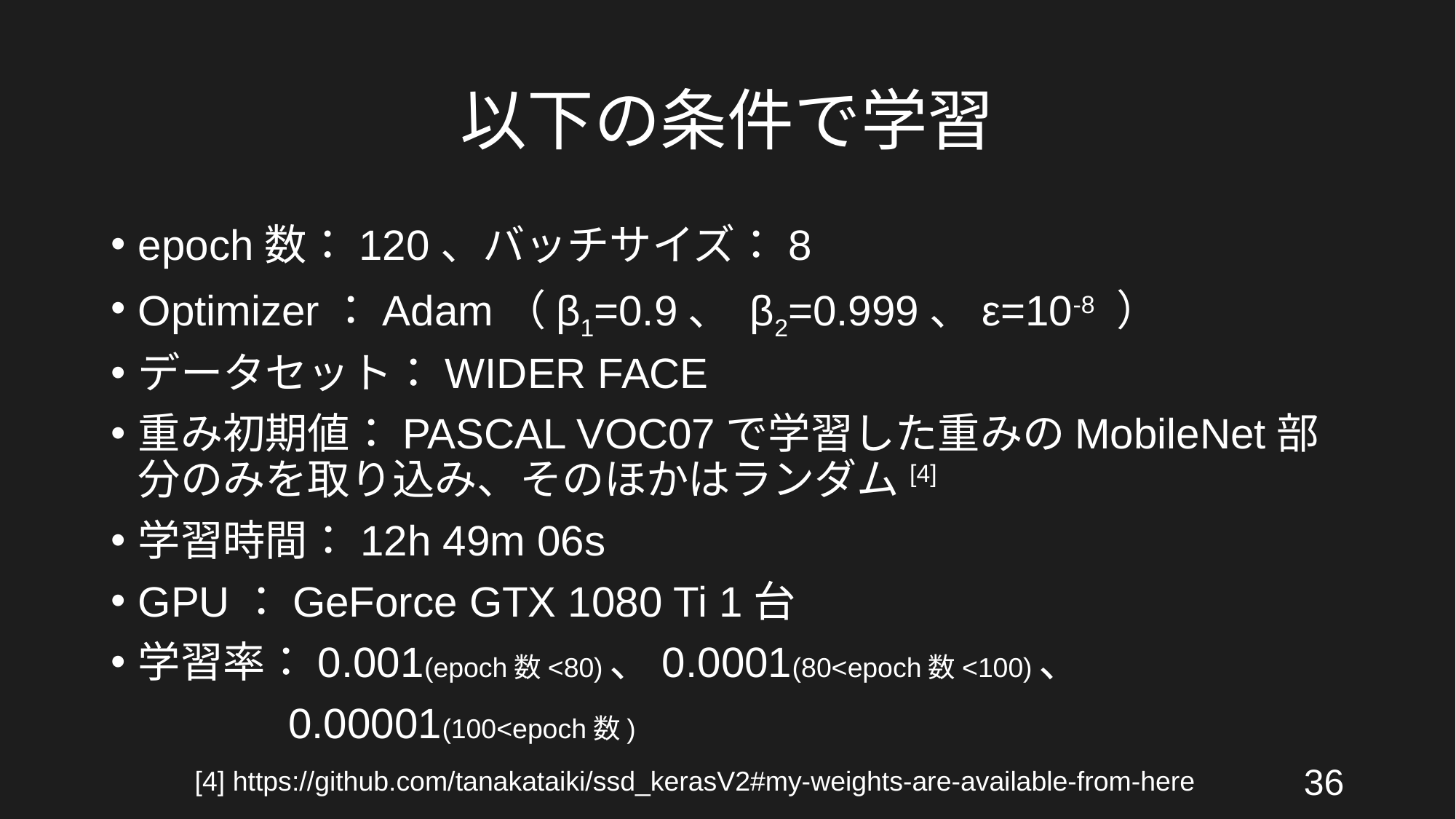

# 以下の条件で学習
epoch数：120、バッチサイズ：8
Optimizer：Adam（β1=0.9、 β2=0.999、ε=10-8 ）
データセット：WIDER FACE
重み初期値：PASCAL VOC07で学習した重みのMobileNet部分のみを取り込み、そのほかはランダム[4]
学習時間：12h 49m 06s
GPU：GeForce GTX 1080 Ti 1台
学習率：0.001(epoch数<80)、0.0001(80<epoch数<100)、
               0.00001(100<epoch数)

[4] https://github.com/tanakataiki/ssd_kerasV2#my-weights-are-available-from-here
36